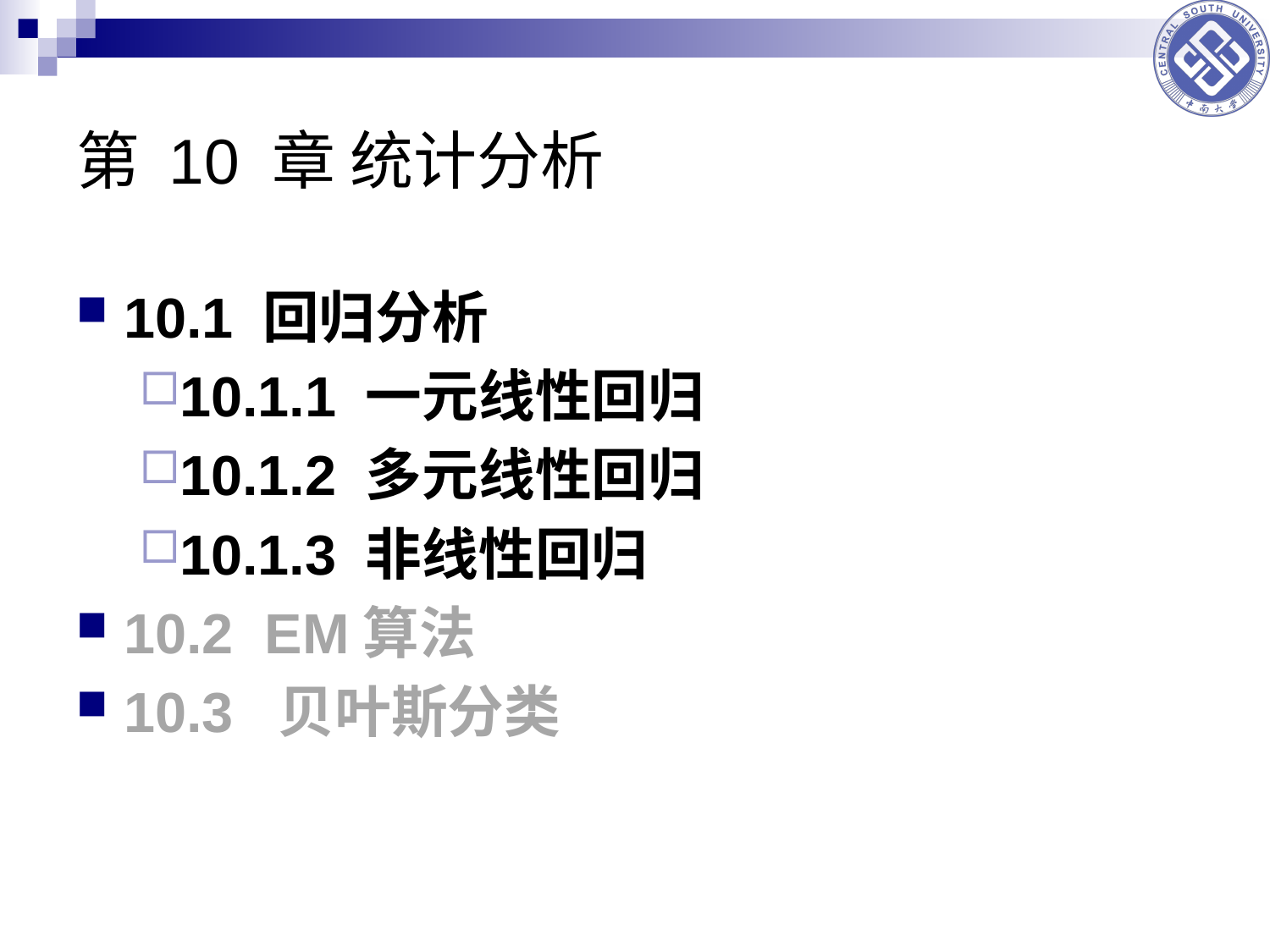

# 第 10 章 统计分析
10.1 回归分析
10.1.1 一元线性回归
10.1.2 多元线性回归
10.1.3 非线性回归
10.2  EM算法
10.3  贝叶斯分类